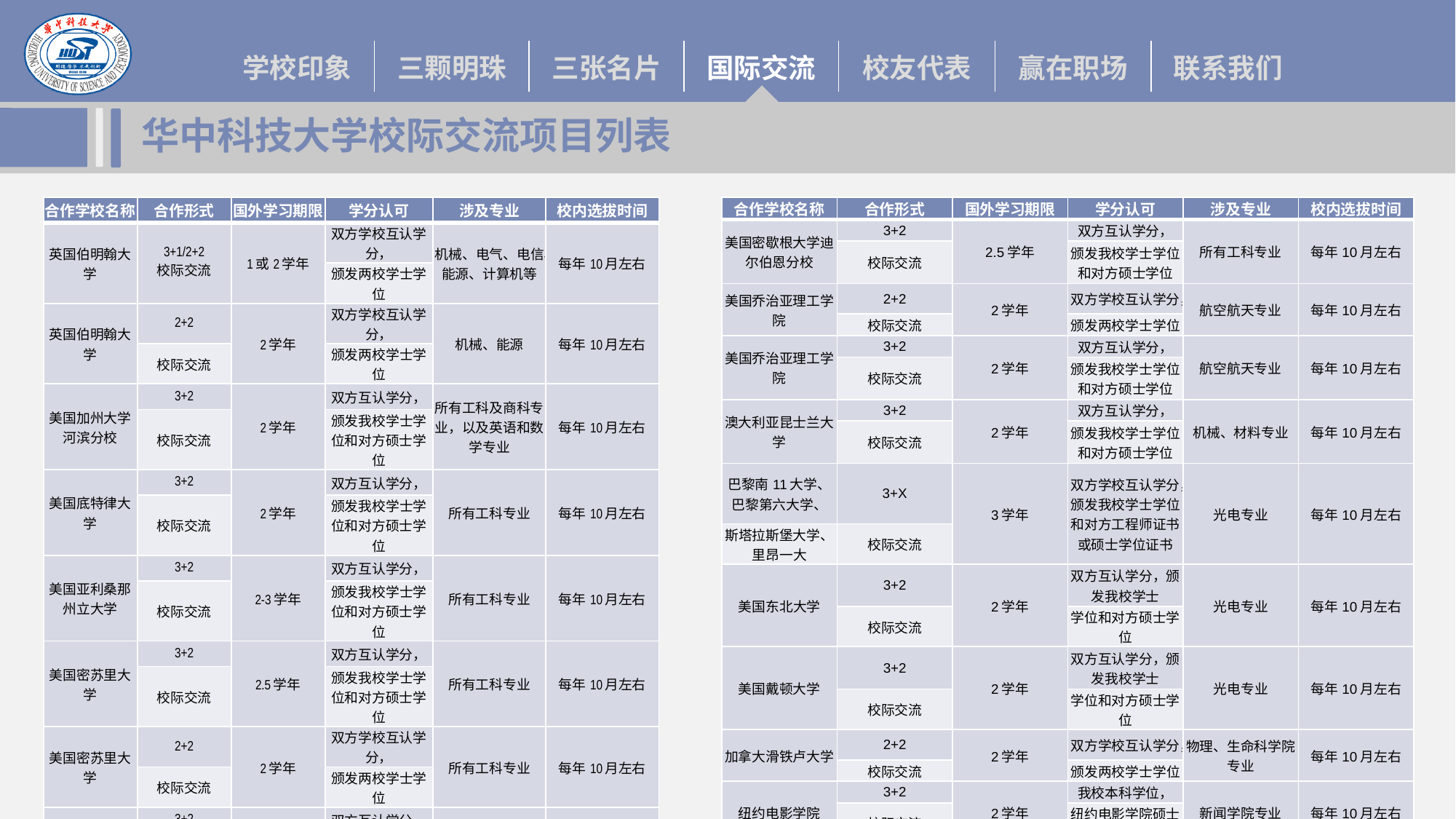

华中科技大学校际交流项目列表
| 合作学校名称 | 合作形式 | 国外学习期限 | 学分认可 | 涉及专业 | 校内选拔时间 |
| --- | --- | --- | --- | --- | --- |
| 美国密歇根大学迪尔伯恩分校 | 3+2 | 2.5学年 | 双方互认学分， | 所有工科专业 | 每年10月左右 |
|  | 校际交流 |  | 颁发我校学士学位和对方硕士学位 |  |  |
| 美国乔治亚理工学院 | 2+2 | 2学年 | 双方学校互认学分， | 航空航天专业 | 每年10月左右 |
|  | 校际交流 |  | 颁发两校学士学位 |  |  |
| 美国乔治亚理工学院 | 3+2 | 2学年 | 双方互认学分， | 航空航天专业 | 每年10月左右 |
|  | 校际交流 |  | 颁发我校学士学位和对方硕士学位 |  |  |
| 澳大利亚昆士兰大学 | 3+2 | 2学年 | 双方互认学分， | 机械、材料专业 | 每年10月左右 |
|  | 校际交流 |  | 颁发我校学士学位和对方硕士学位 |  |  |
| 巴黎南11大学、巴黎第六大学、 | 3+X | 3学年 | 双方学校互认学分，颁发我校学士学位和对方工程师证书或硕士学位证书 | 光电专业 | 每年10月左右 |
| 斯塔拉斯堡大学、里昂一大 | 校际交流 |  |  |  |  |
| 美国东北大学 | 3+2 | 2学年 | 双方互认学分，颁发我校学士 | 光电专业 | 每年10月左右 |
|  | 校际交流 |  | 学位和对方硕士学位 |  |  |
| 美国戴顿大学 | 3+2 | 2学年 | 双方互认学分，颁发我校学士 | 光电专业 | 每年10月左右 |
|  | 校际交流 |  | 学位和对方硕士学位 |  |  |
| 加拿大滑铁卢大学 | 2+2 | 2学年 | 双方学校互认学分， | 物理、生命科学院专业 | 每年10月左右 |
|  | 校际交流 |  | 颁发两校学士学位 |  |  |
| 纽约电影学院 | 3+2 | 2学年 | 我校本科学位， | 新闻学院专业 | 每年10月左右 |
|  | 校际交流 |  | 纽约电影学院硕士学位 |  |  |
| 合作学校名称 | 合作形式 | 国外学习期限 | 学分认可 | 涉及专业 | 校内选拔时间 |
| --- | --- | --- | --- | --- | --- |
| 英国伯明翰大学 | 3+1/2+2 校际交流 | 1或2学年 | 双方学校互认学分， | 机械、电气、电信、能源、计算机等 | 每年10月左右 |
|  |  |  | 颁发两校学士学位 |  |  |
| 英国伯明翰大学 | 2+2 | 2学年 | 双方学校互认学分， | 机械、能源 | 每年10月左右 |
|  | 校际交流 |  | 颁发两校学士学位 |  |  |
| 美国加州大学河滨分校 | 3+2 | 2学年 | 双方互认学分， | 所有工科及商科专业，以及英语和数学专业 | 每年10月左右 |
|  | 校际交流 |  | 颁发我校学士学位和对方硕士学位 |  |  |
| 美国底特律大学 | 3+2 | 2学年 | 双方互认学分， | 所有工科专业 | 每年10月左右 |
|  | 校际交流 |  | 颁发我校学士学位和对方硕士学位 |  |  |
| 美国亚利桑那州立大学 | 3+2 | 2-3学年 | 双方互认学分， | 所有工科专业 | 每年10月左右 |
|  | 校际交流 |  | 颁发我校学士学位和对方硕士学位 |  |  |
| 美国密苏里大学 | 3+2 | 2.5学年 | 双方互认学分， | 所有工科专业 | 每年10月左右 |
|  | 校际交流 |  | 颁发我校学士学位和对方硕士学位 |  |  |
| 美国密苏里大学 | 2+2 | 2学年 | 双方学校互认学分， | 所有工科专业 | 每年10月左右 |
|  | 校际交流 |  | 颁发两校学士学位 |  |  |
| 美国韦恩州立大学 | 3+2 | 2学年 | 双方互认学分， | 所有工科专业 | 每年10月左右 |
|  | 校际交流 |  | 颁发我校学士学位和对方硕士学位 |  |  |